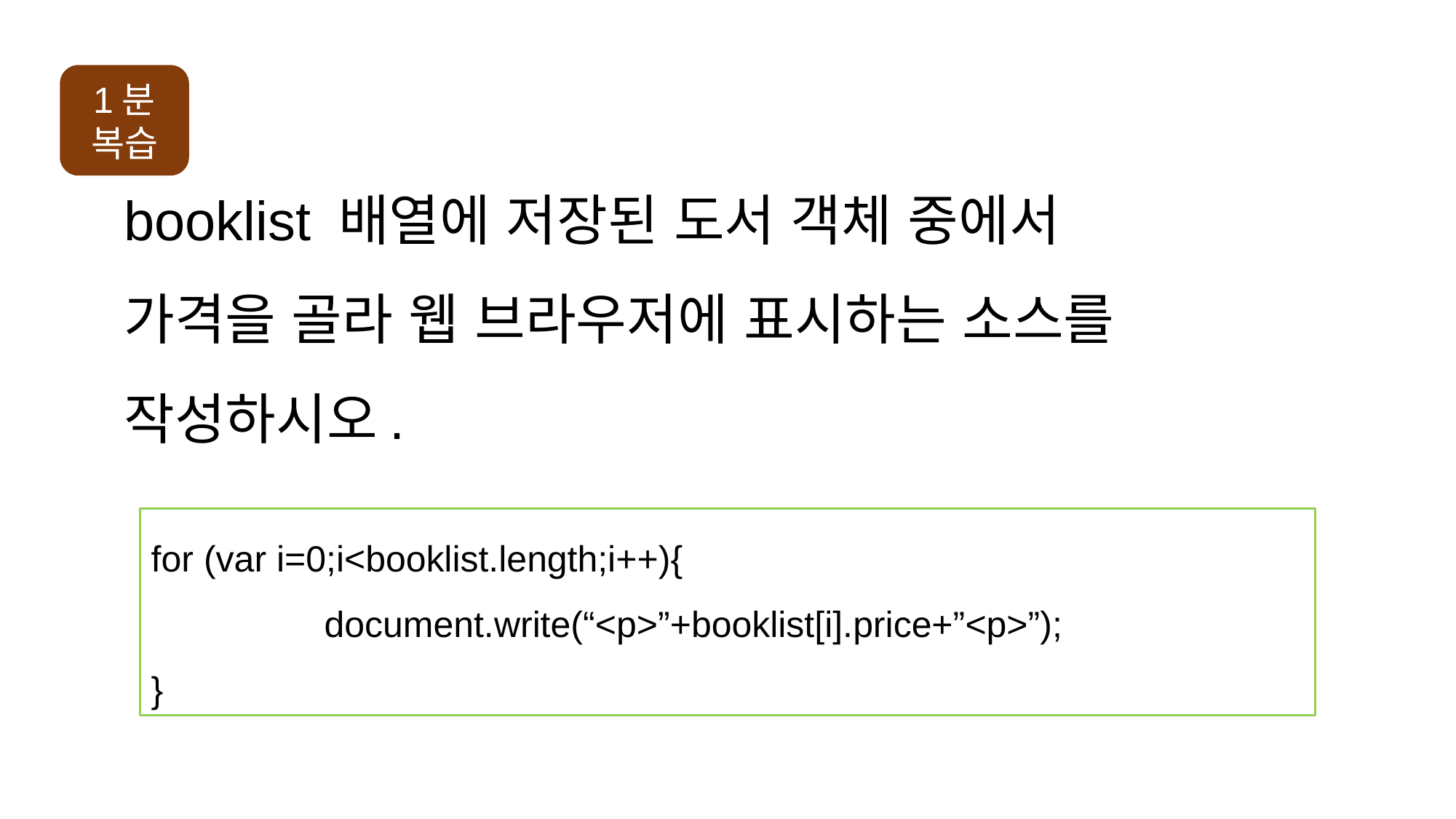

1분
복습
# booklist 배열에 저장된 도서 객체 중에서 가격을 골라 웹 브라우저에 표시하는 소스를 작성하시오.
for (var i=0;i<booklist.length;i++){
                 document.write(“<p>”+booklist[i].price+”<p>”);
}